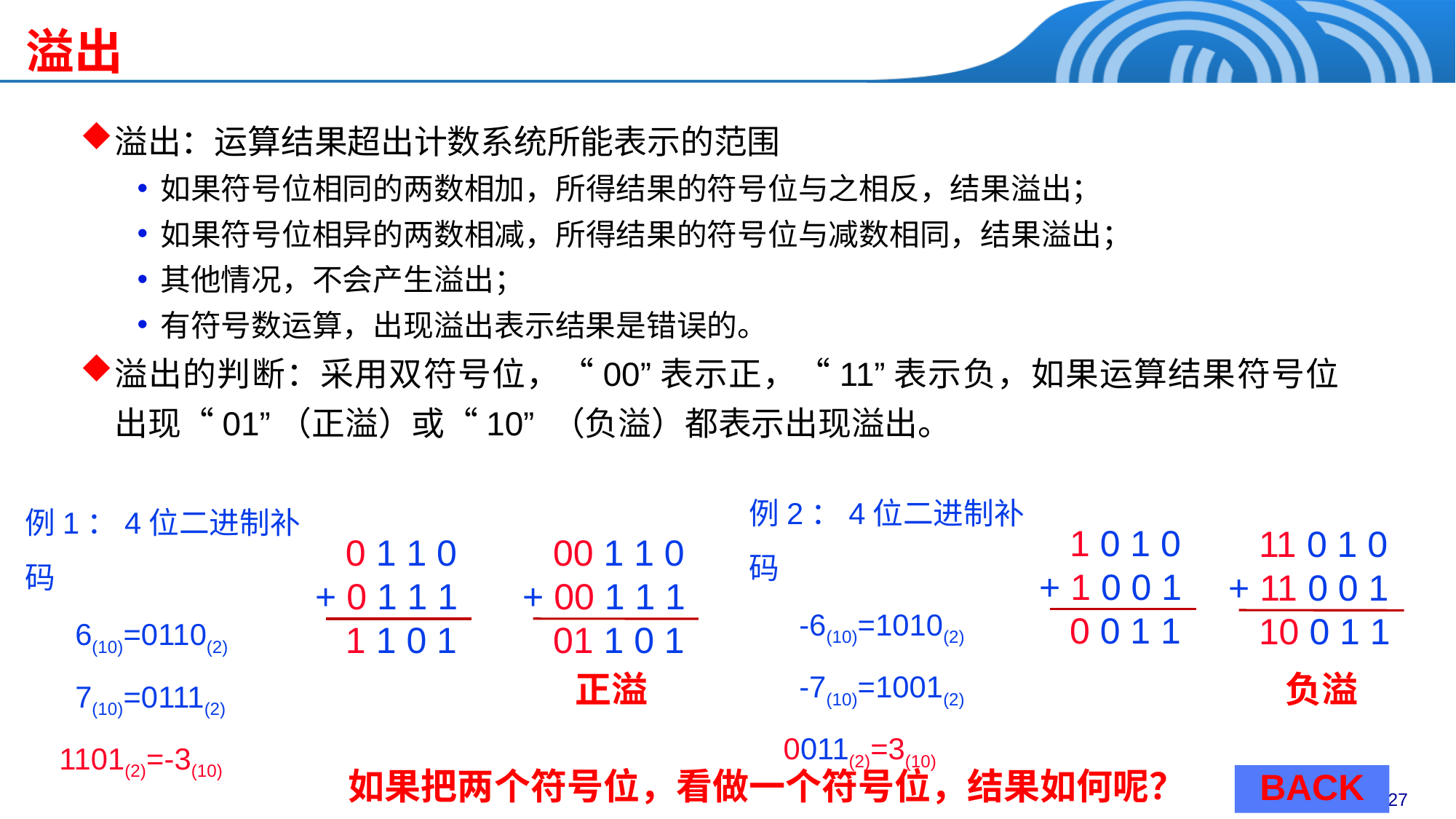

# 溢出
溢出：运算结果超出计数系统所能表示的范围
如果符号位相同的两数相加，所得结果的符号位与之相反，结果溢出；
如果符号位相异的两数相减，所得结果的符号位与减数相同，结果溢出；
其他情况，不会产生溢出；
有符号数运算，出现溢出表示结果是错误的。
溢出的判断：采用双符号位，“00”表示正，“11”表示负，如果运算结果符号位出现“01”（正溢）或“10” （负溢）都表示出现溢出。
例2：4位二进制补码
      -6(10)=1010(2)
      -7(10)=1001(2)
       0011(2)=3(10)
   1 0 1 0
+ 1 0 0 1
   0 0 1 1
例1：4位二进制补码
      6(10)=0110(2)
      7(10)=0111(2)
       1101(2)=-3(10)
   0 1 1 0
+ 0 1 1 1
   1 1 0 1
   11 0 1 0
+ 11 0 0 1
   10 0 1 1
   00 1 1 0
+ 00 1 1 1
   01 1 0 1
正溢
负溢
如果把两个符号位，看做一个符号位，结果如何呢？
BACK